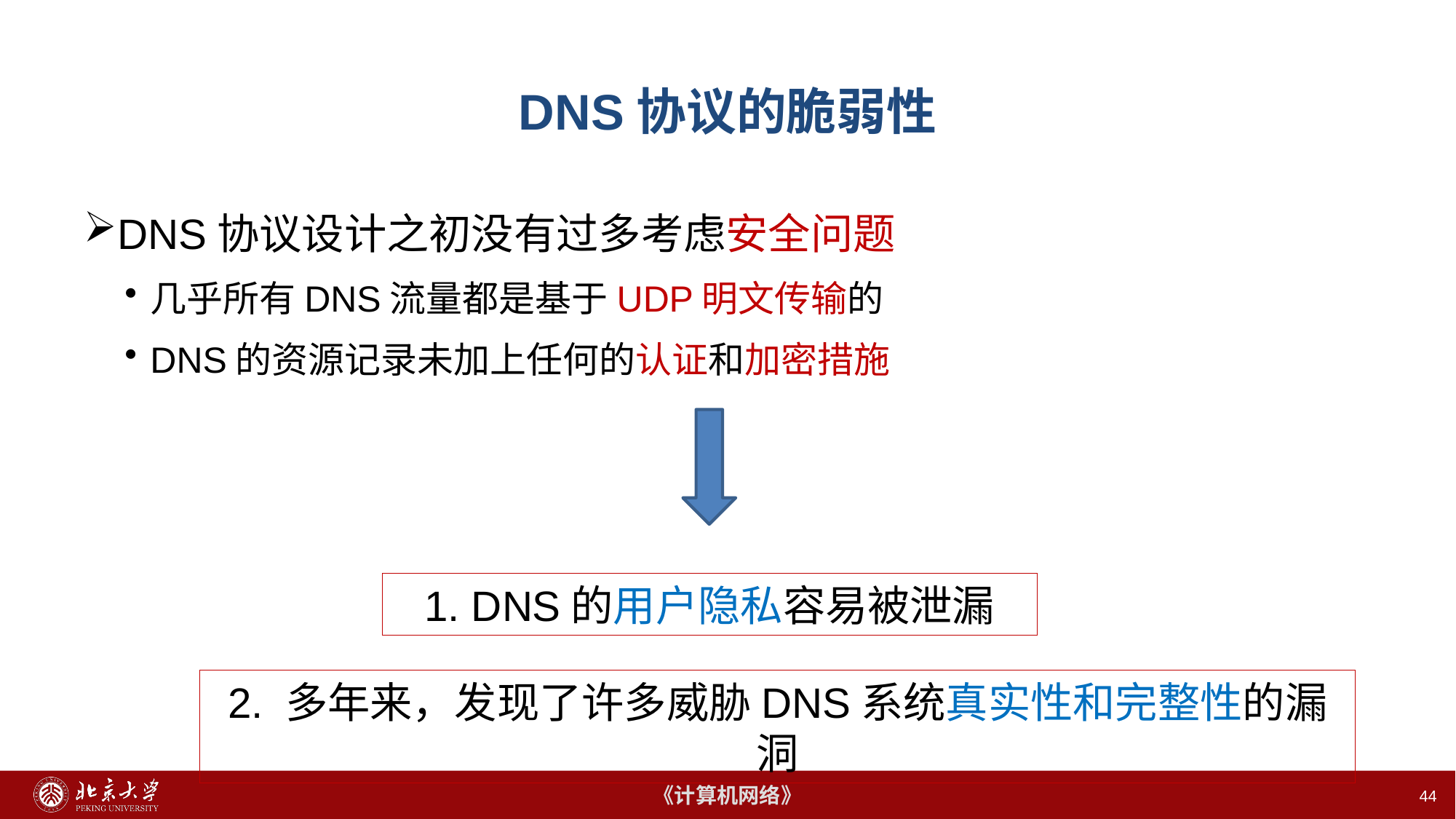

# DNS协议的脆弱性

DNS协议设计之初没有过多考虑安全问题
几乎所有DNS流量都是基于UDP明文传输的
DNS的资源记录未加上任何的认证和加密措施

1. DNS的用户隐私容易被泄漏
2. 多年来，发现了许多威胁DNS系统真实性和完整性的漏洞
44